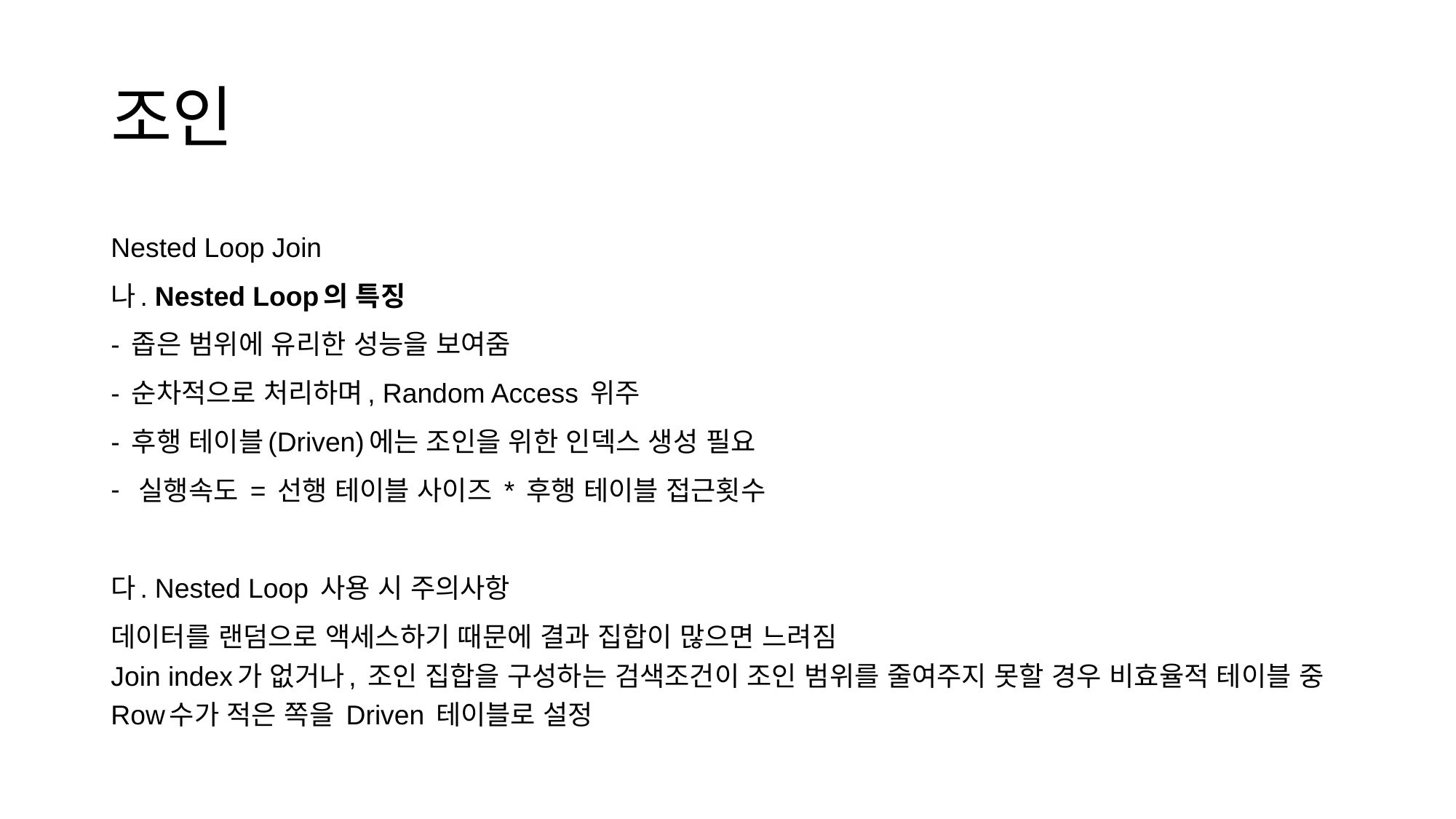

# 조인
Nested Loop Join
나. Nested Loop의 특징
- 좁은 범위에 유리한 성능을 보여줌
- 순차적으로 처리하며, Random Access 위주
- 후행 테이블(Driven)에는 조인을 위한 인덱스 생성 필요
실행속도 = 선행 테이블 사이즈 * 후행 테이블 접근횟수

다. Nested Loop 사용 시 주의사항
데이터를 랜덤으로 액세스하기 때문에 결과 집합이 많으면 느려짐
Join index가 없거나, 조인 집합을 구성하는 검색조건이 조인 범위를 줄여주지 못할 경우 비효율적 테이블 중 Row수가 적은 쪽을 Driven 테이블로 설정